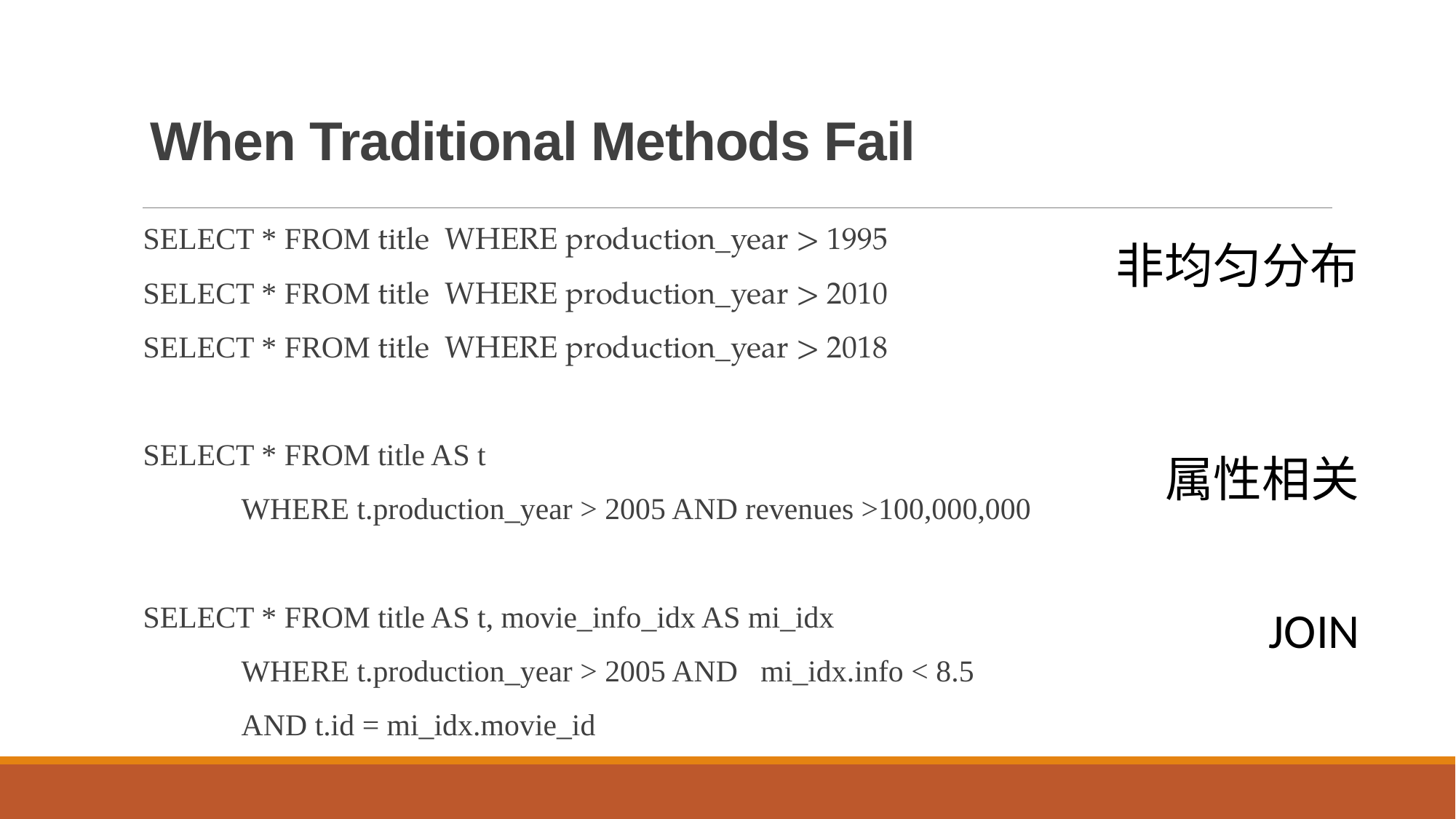

# When Traditional Methods Fail
SELECT * FROM title  WHERE production_year > 1995
SELECT * FROM title  WHERE production_year > 2010
SELECT * FROM title  WHERE production_year > 2018

SELECT * FROM title AS t
	WHERE t.production_year > 2005 AND revenues >100,000,000

SELECT * FROM title AS t, movie_info_idx AS mi_idx
	WHERE t.production_year > 2005 AND   mi_idx.info < 8.5
	AND t.id = mi_idx.movie_id

非均匀分布
属性相关
JOIN